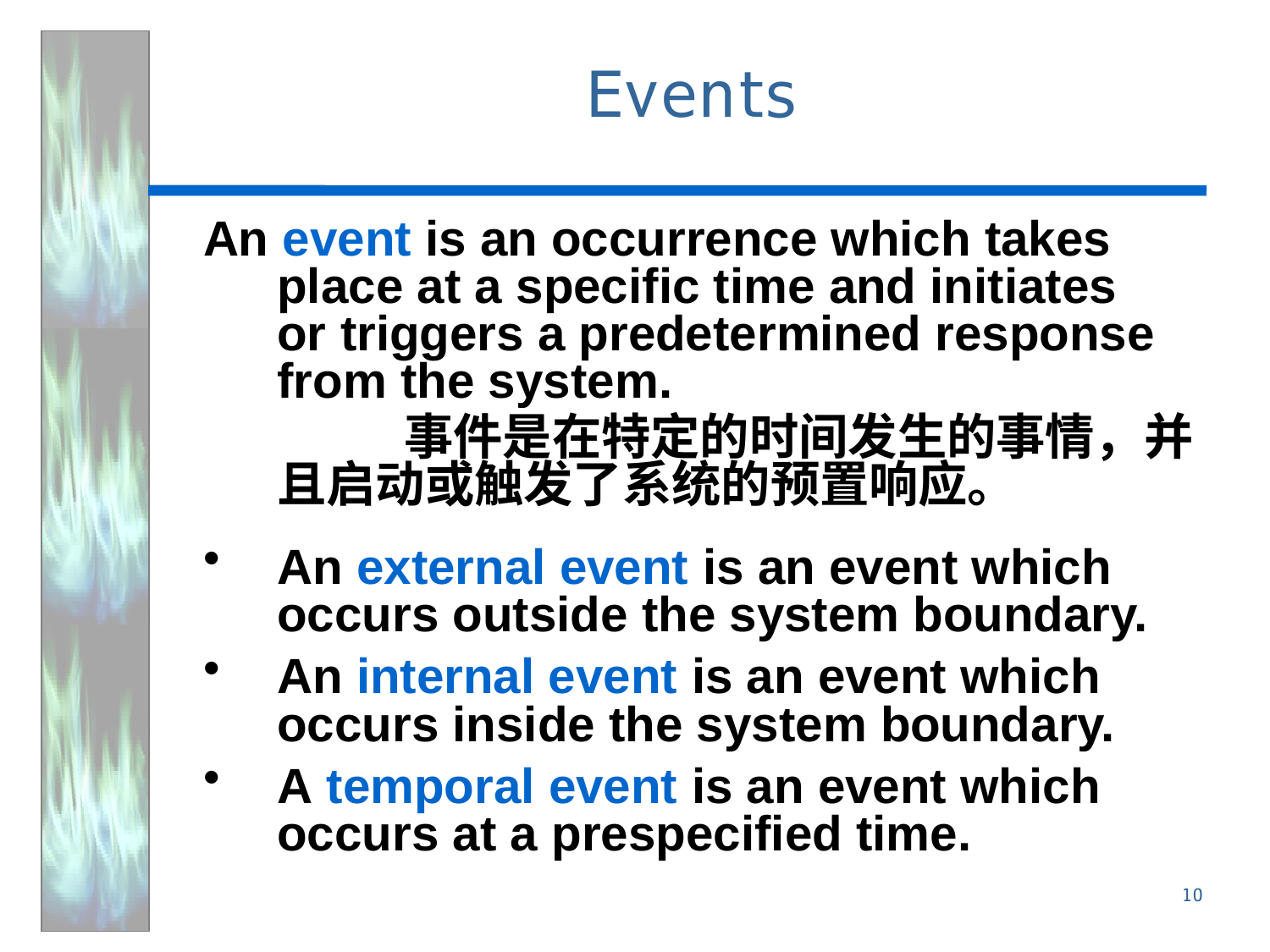

# Events
An event is an occurrence which takes place at a specific time and initiates
or triggers a predetermined response from the system.
		事件是在特定的时间发生的事情，并且启动或触发了系统的预置响应。

An external event is an event which occurs outside the system boundary.
An internal event is an event which occurs inside the system boundary.
A temporal event is an event which occurs at a prespecified time.
10